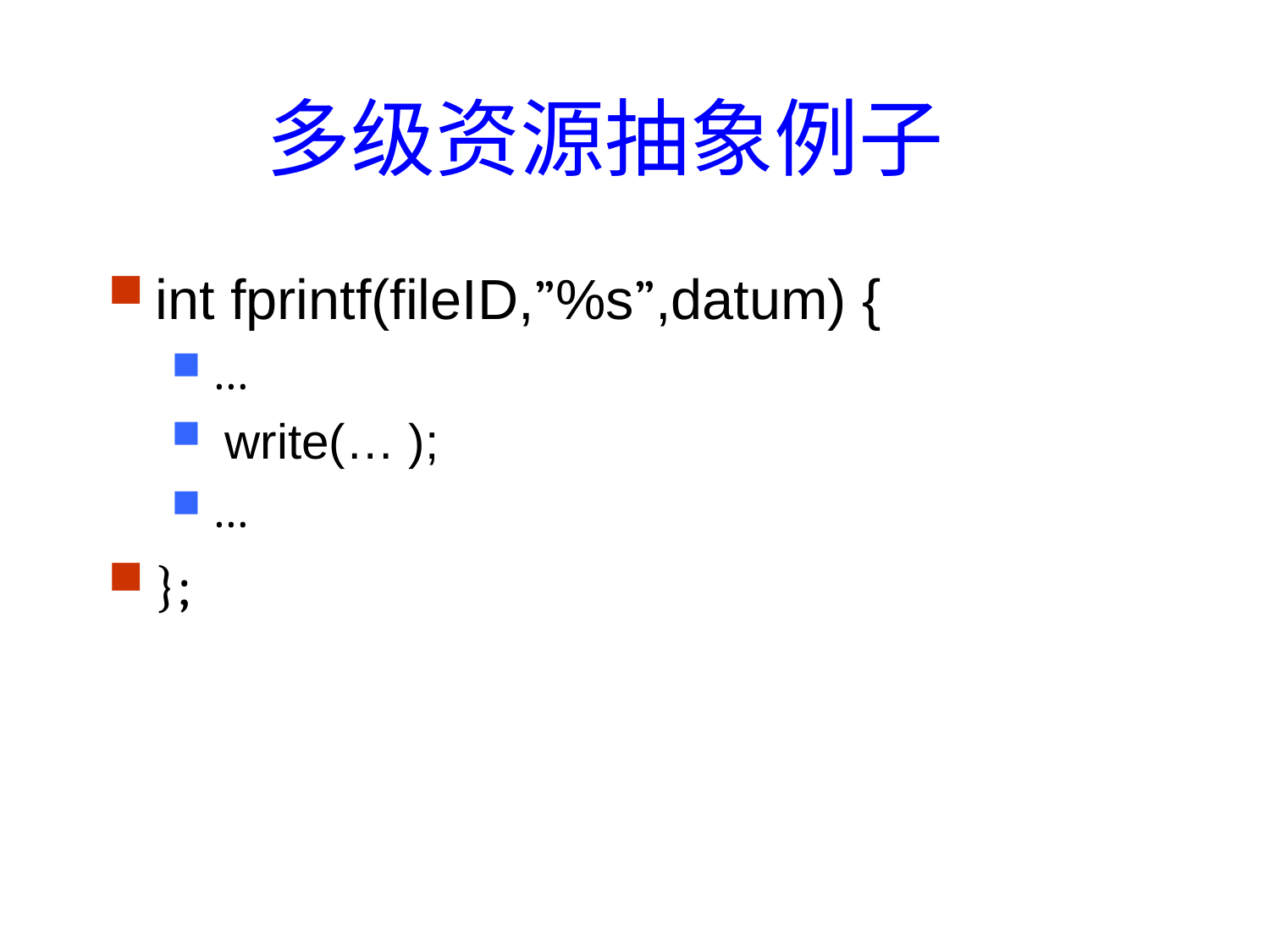

# 多级资源抽象例子
int fprintf(fileID,”%s”,datum) {
…
 write(… );
…
};